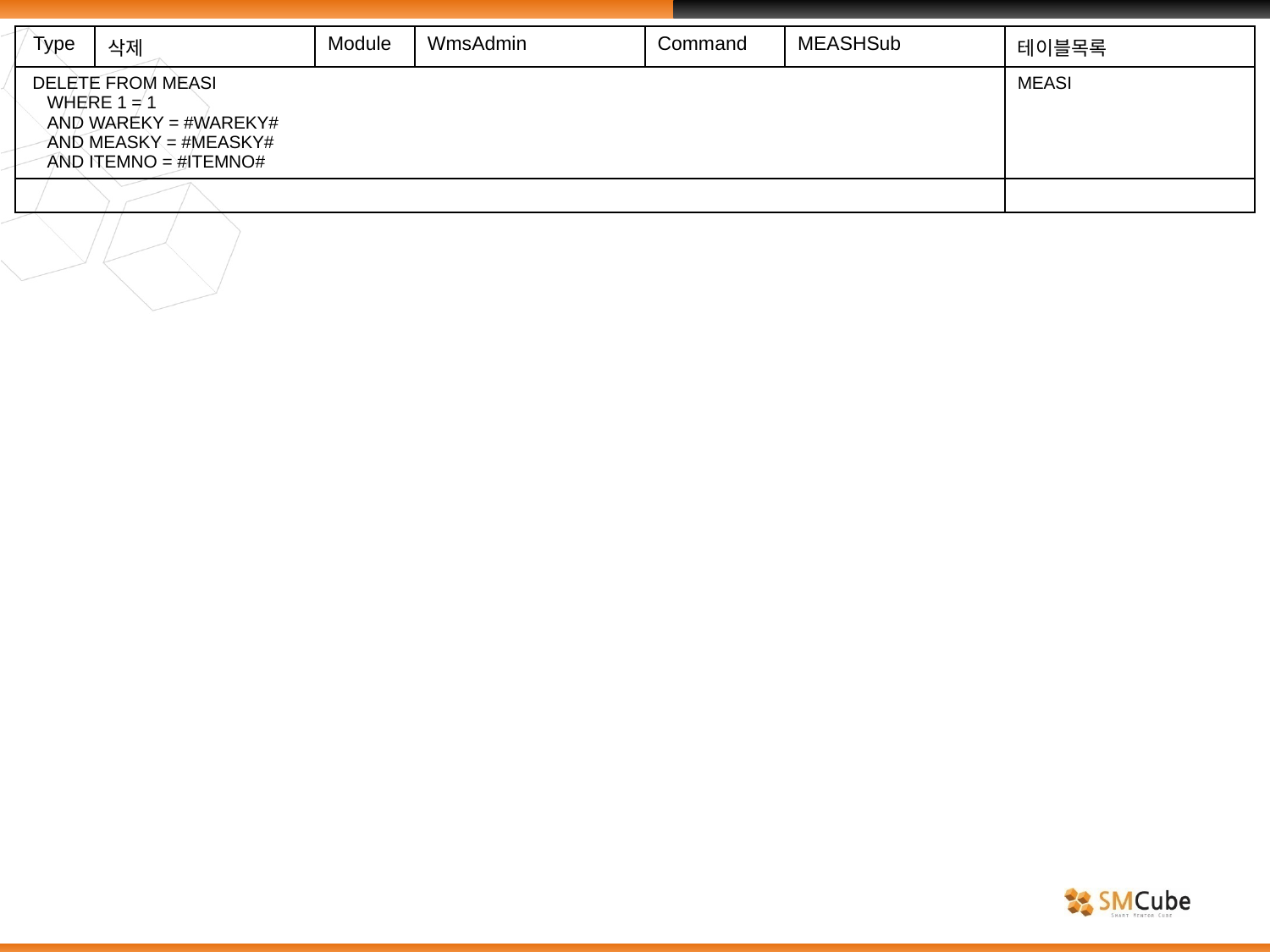

| Type | 삭제 | Module | WmsAdmin | Command | MEASHSub | 테이블목록 |
| --- | --- | --- | --- | --- | --- | --- |
| DELETE FROM MEASI WHERE 1 = 1 AND WAREKY = #WAREKY# AND MEASKY = #MEASKY# AND ITEMNO = #ITEMNO# |  |  |  |  |  | MEASI |
|  |  |  |  |  |  |  |